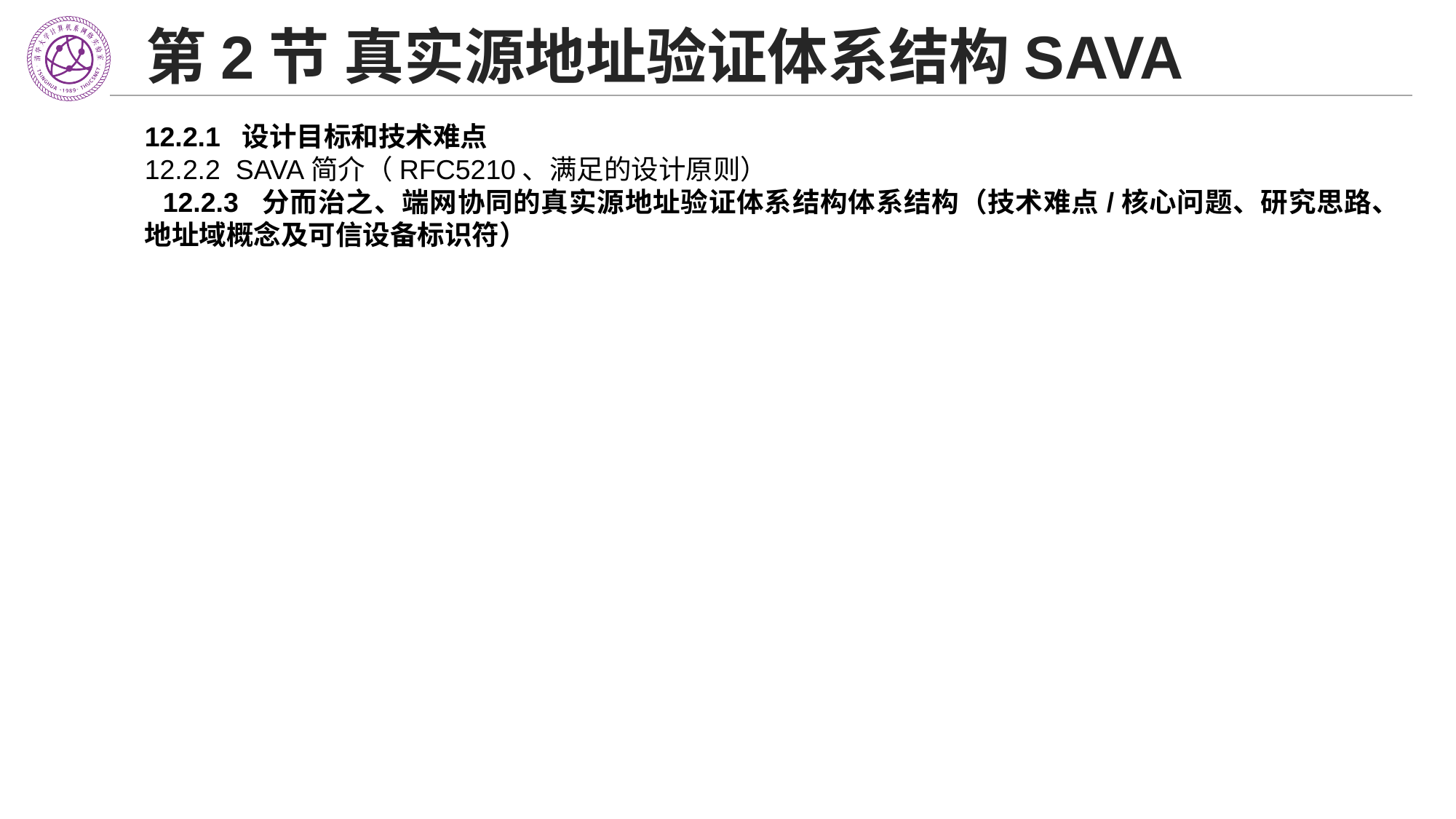

# 第2节 真实源地址验证体系结构SAVA
12.2.1  设计目标和技术难点
12.2.2  SAVA简介（RFC5210、满足的设计原则）
12.2.3  分而治之、端网协同的真实源地址验证体系结构体系结构（技术难点/核心问题、研究思路、地址域概念及可信设备标识符）